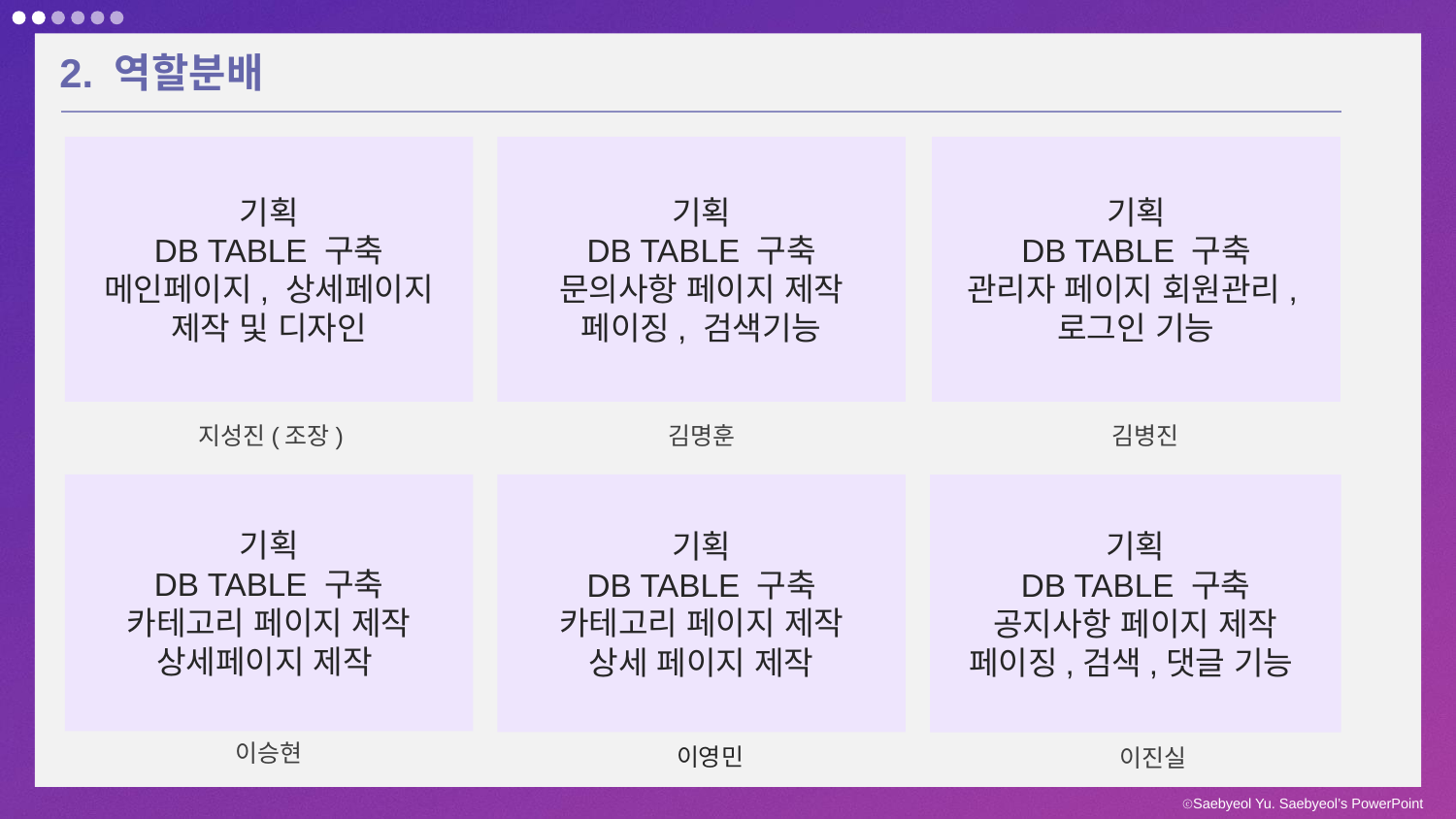

2. 역할분배
기획
DB TABLE 구축
메인페이지, 상세페이지 제작 및 디자인
지성진(조장)
기획
DB TABLE 구축
문의사항 페이지 제작
페이징, 검색기능
김명훈
기획
DB TABLE 구축
관리자 페이지 회원관리,로그인 기능
김병진
기획
DB TABLE 구축
카테고리 페이지 제작
상세페이지 제작
이승현
기획
DB TABLE 구축
카테고리 페이지 제작
상세 페이지 제작
이영민
기획
DB TABLE 구축
공지사항 페이지 제작
페이징,검색,댓글 기능
이진실